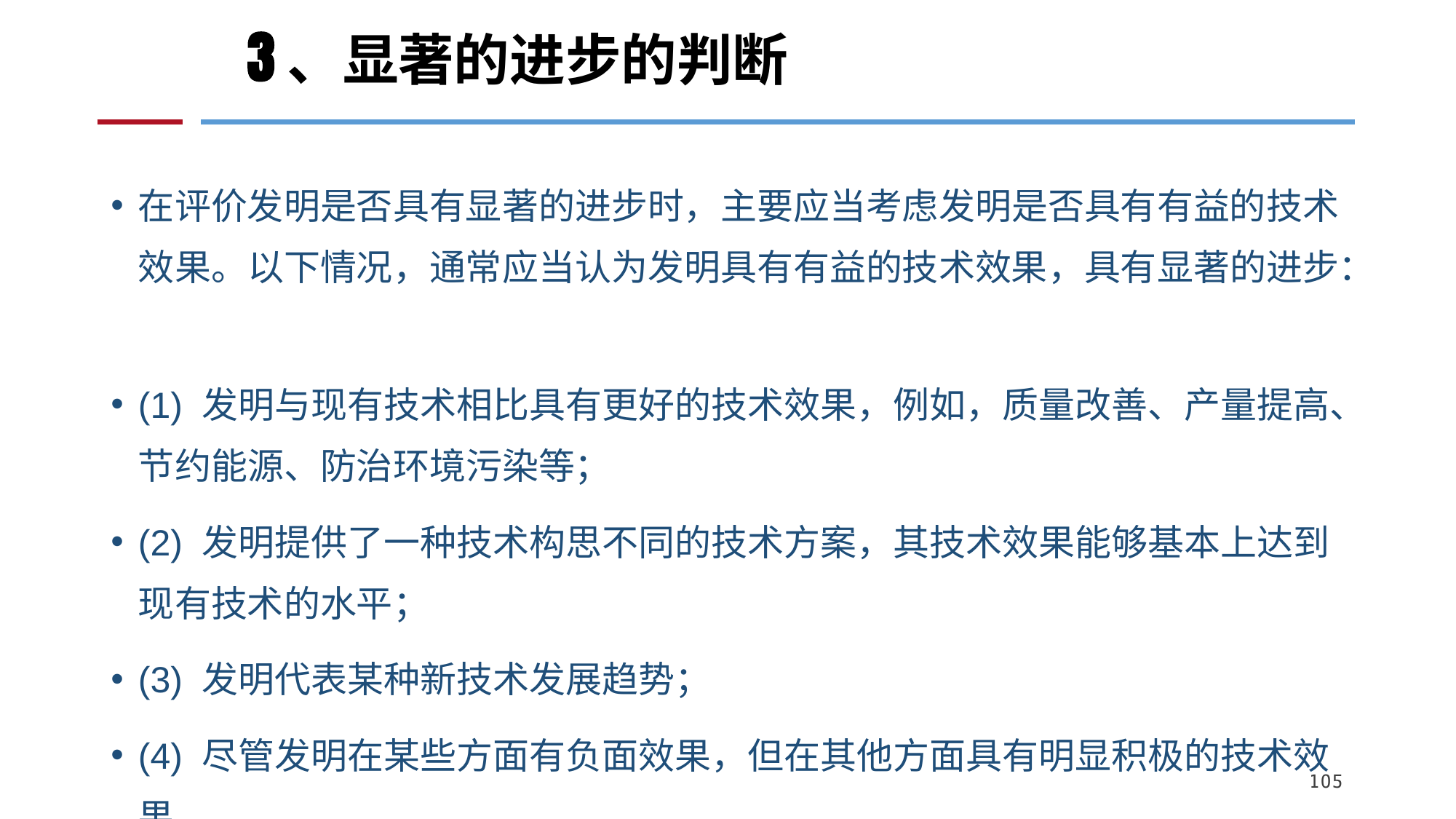

# 3、显著的进步的判断
在评价发明是否具有显著的进步时，主要应当考虑发明是否具有有益的技术效果。以下情况，通常应当认为发明具有有益的技术效果，具有显著的进步：
(1) 发明与现有技术相比具有更好的技术效果，例如，质量改善、产量提高、节约能源、防治环境污染等；
(2) 发明提供了一种技术构思不同的技术方案，其技术效果能够基本上达到现有技术的水平；
(3) 发明代表某种新技术发展趋势；
(4) 尽管发明在某些方面有负面效果，但在其他方面具有明显积极的技术效果。
105